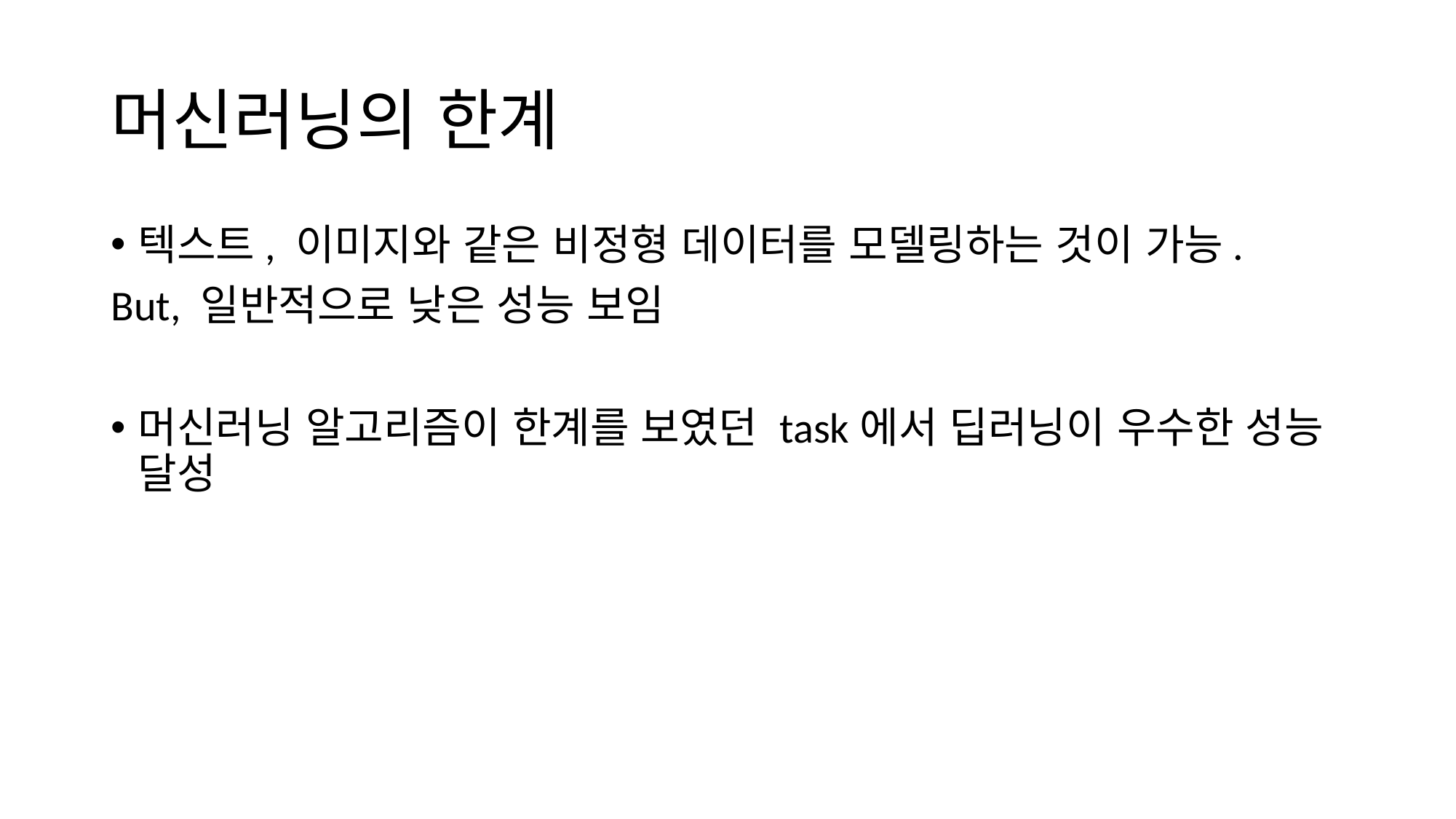

# 머신러닝의 한계
텍스트, 이미지와 같은 비정형 데이터를 모델링하는 것이 가능.
But, 일반적으로 낮은 성능 보임

머신러닝 알고리즘이 한계를 보였던 task에서 딥러닝이 우수한 성능 달성